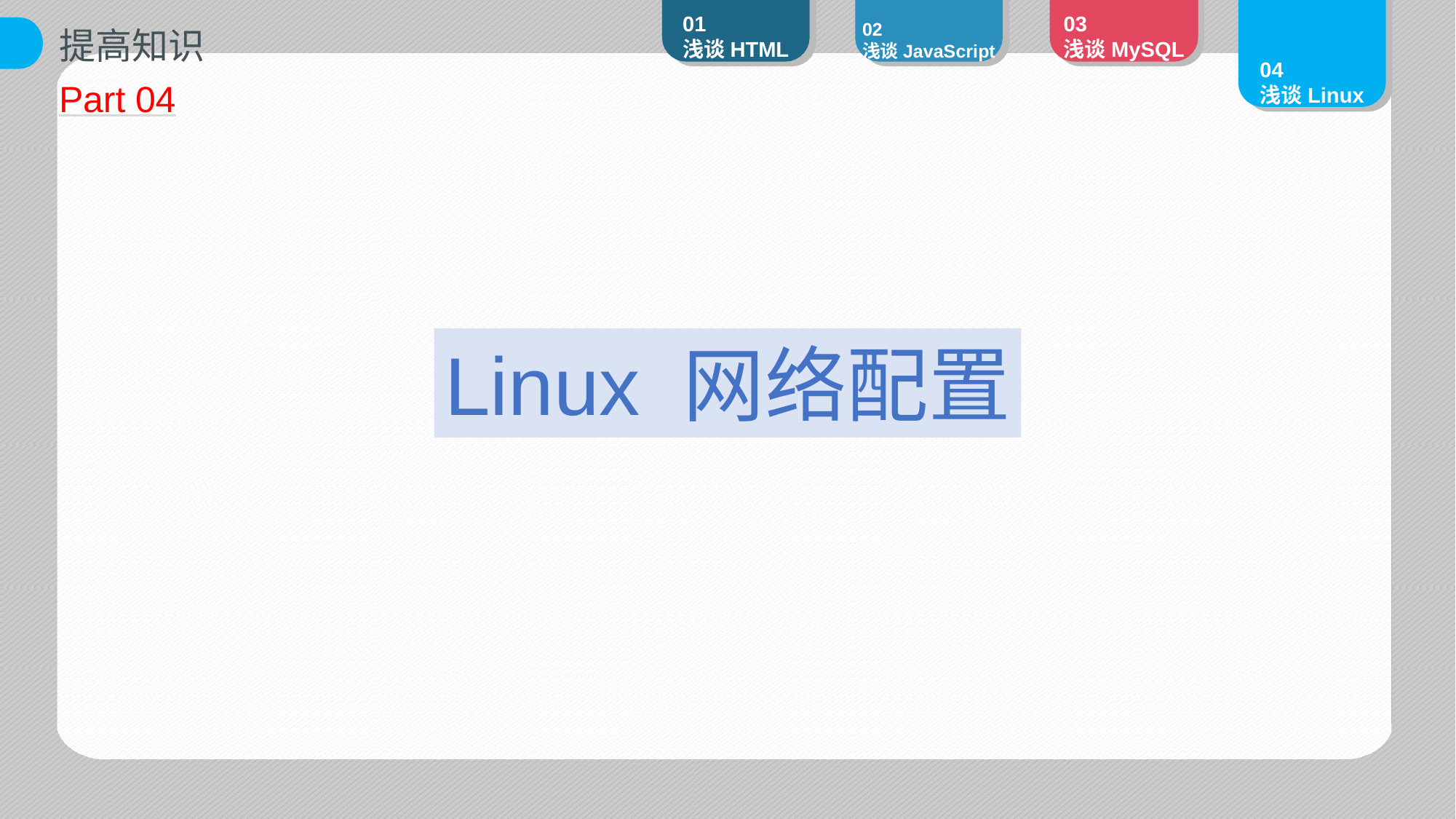

01
浅谈HTML
02
浅谈JavaScript

03
浅谈MySQL
04
浅谈Linux

提高知识
Part 04

Linux 网络配置